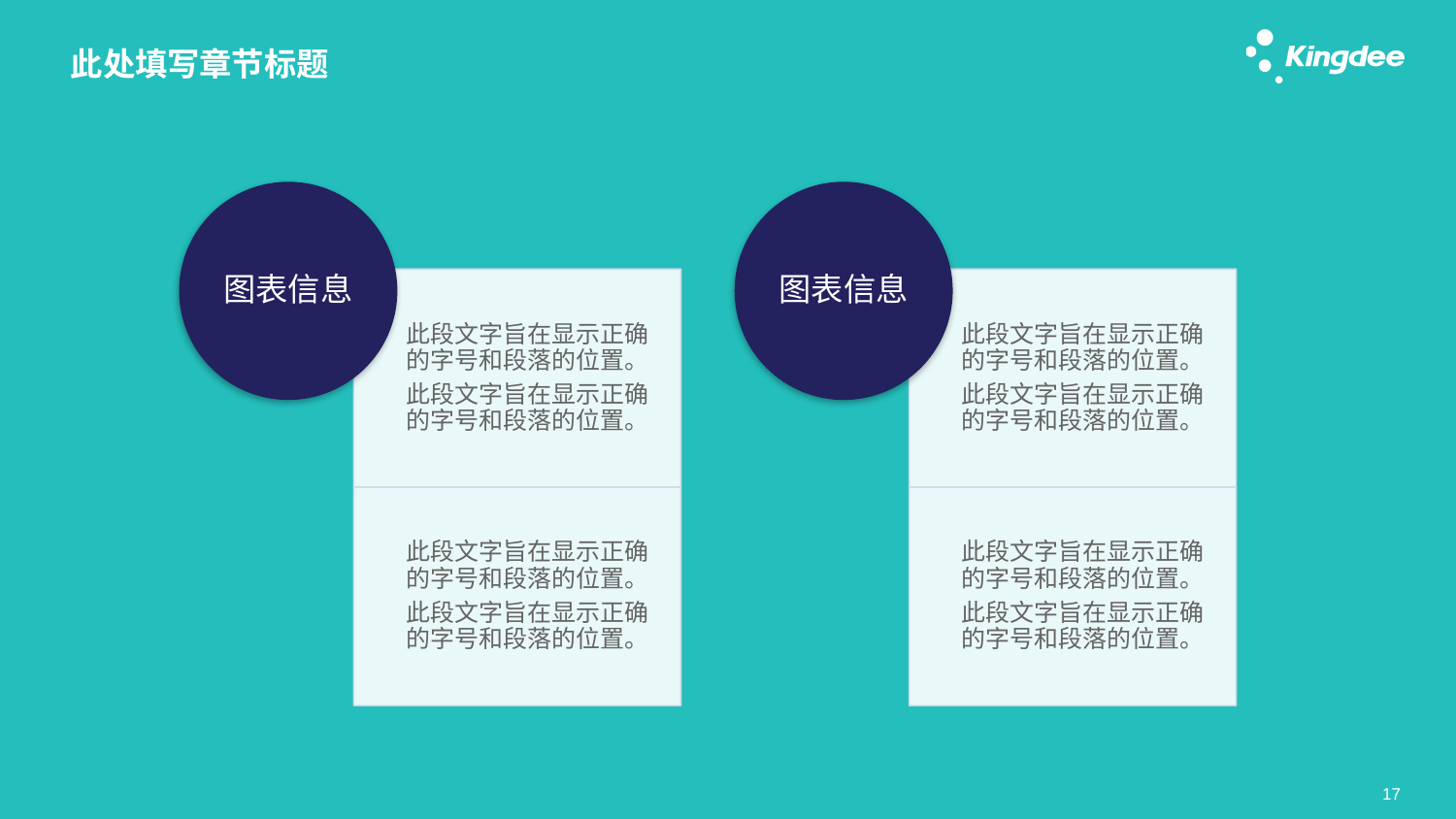

此处填写章节标题
此段文字旨在显示正确的字号和段落的位置。
此段文字旨在显示正确的字号和段落的位置。
此段文字旨在显示正确的字号和段落的位置。
此段文字旨在显示正确的字号和段落的位置。
图表信息
此段文字旨在显示正确的字号和段落的位置。
此段文字旨在显示正确的字号和段落的位置。
此段文字旨在显示正确的字号和段落的位置。
此段文字旨在显示正确的字号和段落的位置。
图表信息